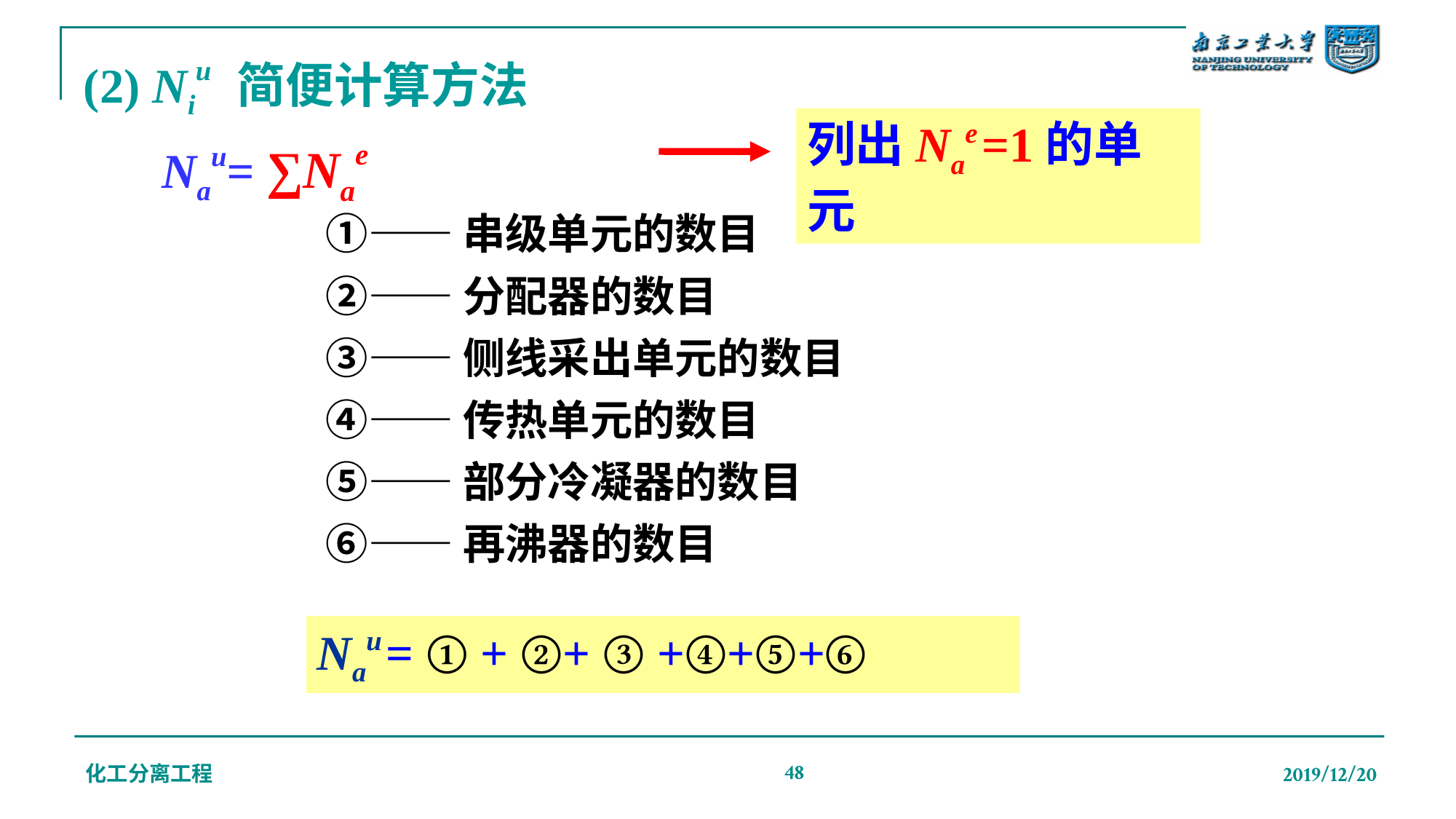

# (2) Niu  简便计算方法 Nau= ∑Nae
列出Nae =1的单元

①——串级单元的数目
②——分配器的数目
③——侧线采出单元的数目
④——传热单元的数目
⑤——部分冷凝器的数目
⑥——再沸器的数目
Nau = ① + ②+ ③ +④+⑤+⑥
化工分离工程
48
2019/12/20